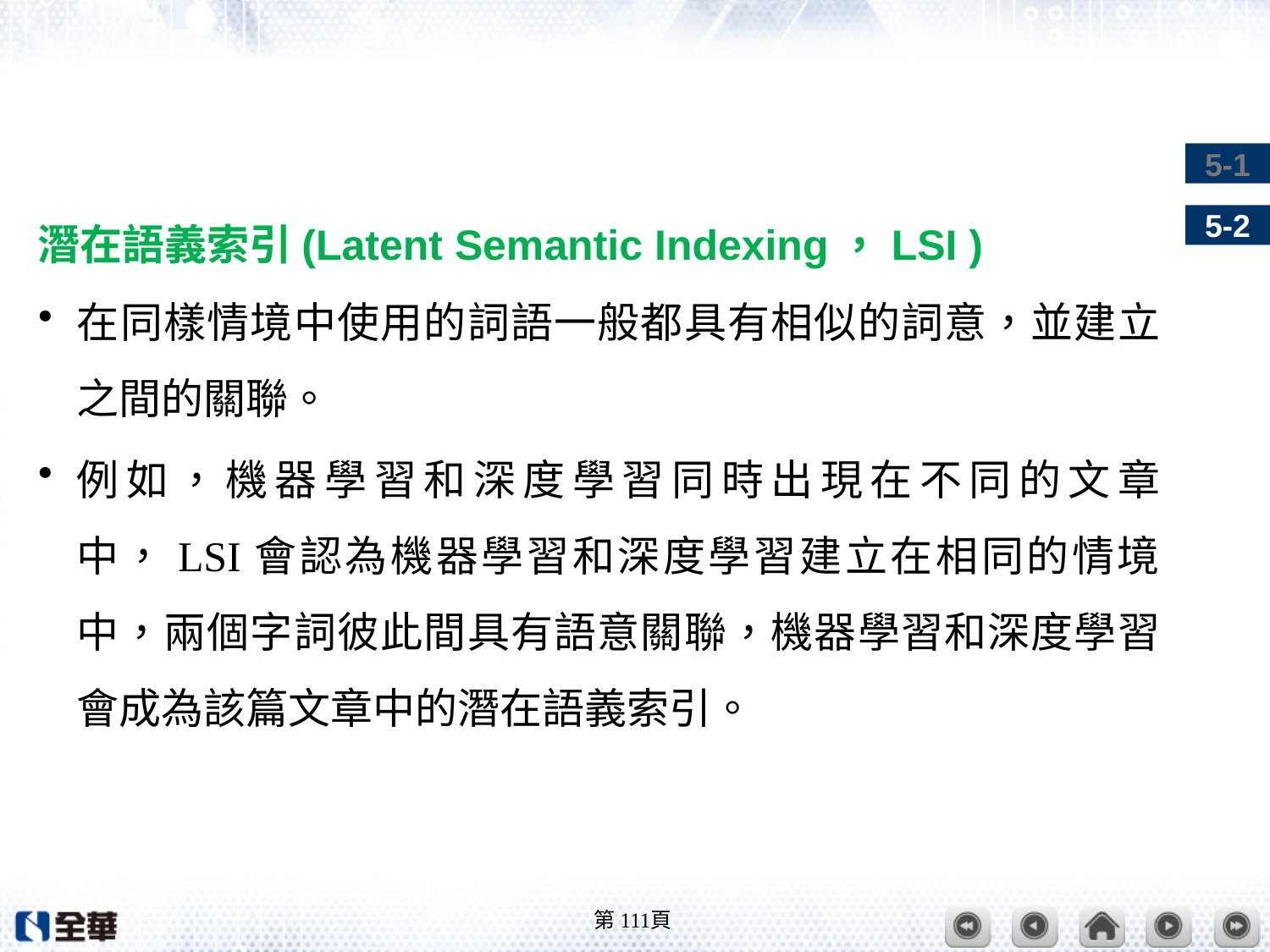

#
潛在語義索引(Latent Semantic Indexing，LSI )
在同樣情境中使用的詞語一般都具有相似的詞意，並建立之間的關聯。
例如，機器學習和深度學習同時出現在不同的文章中，LSI會認為機器學習和深度學習建立在相同的情境中，兩個字詞彼此間具有語意關聯，機器學習和深度學習會成為該篇文章中的潛在語義索引。